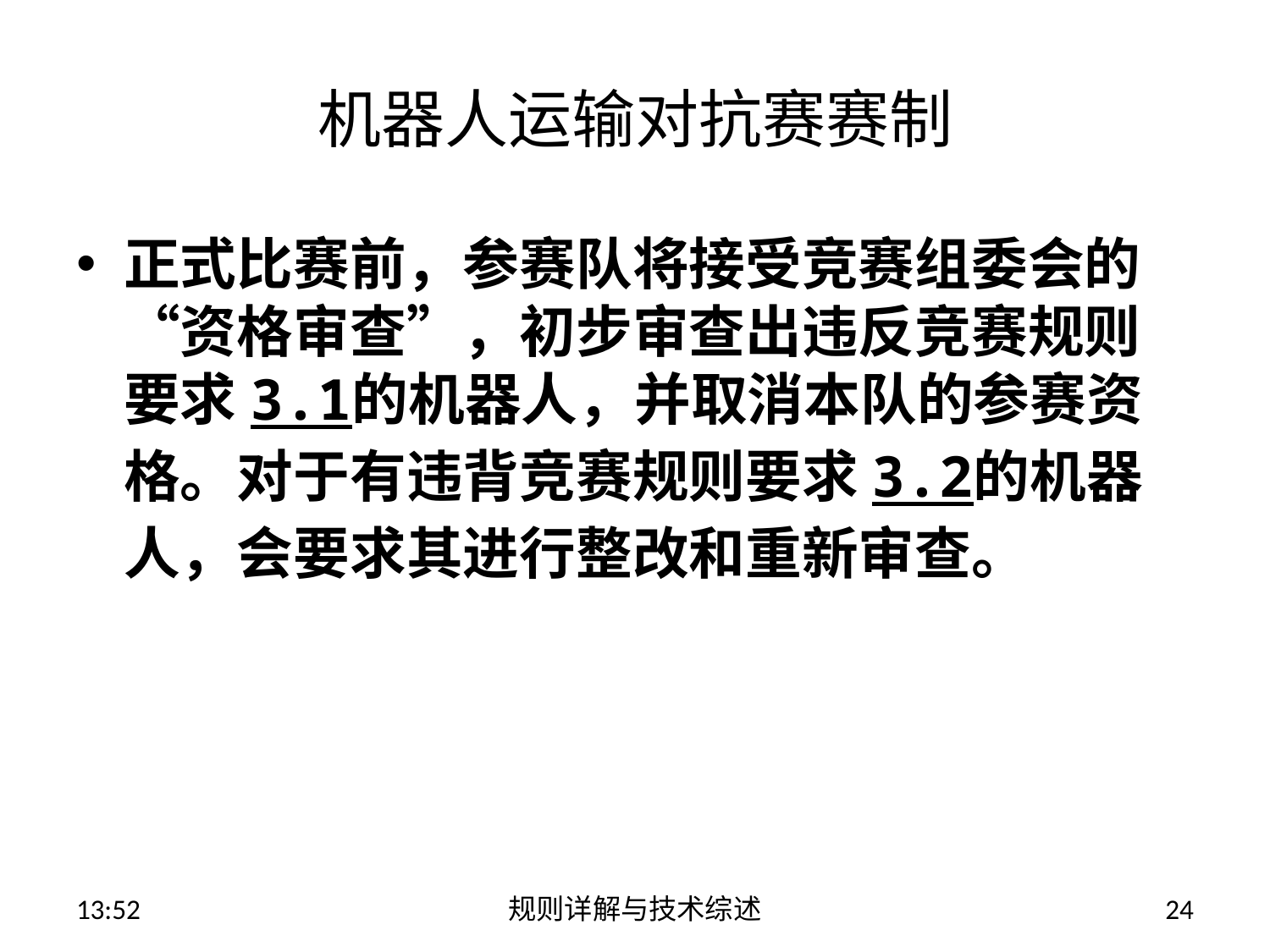

# 机器人运输对抗赛赛制
正式比赛前，参赛队将接受竞赛组委会的“资格审查”，初步审查出违反竞赛规则要求3.1的机器人，并取消本队的参赛资格。对于有违背竞赛规则要求3.2的机器人，会要求其进行整改和重新审查。
13:52
规则详解与技术综述
24